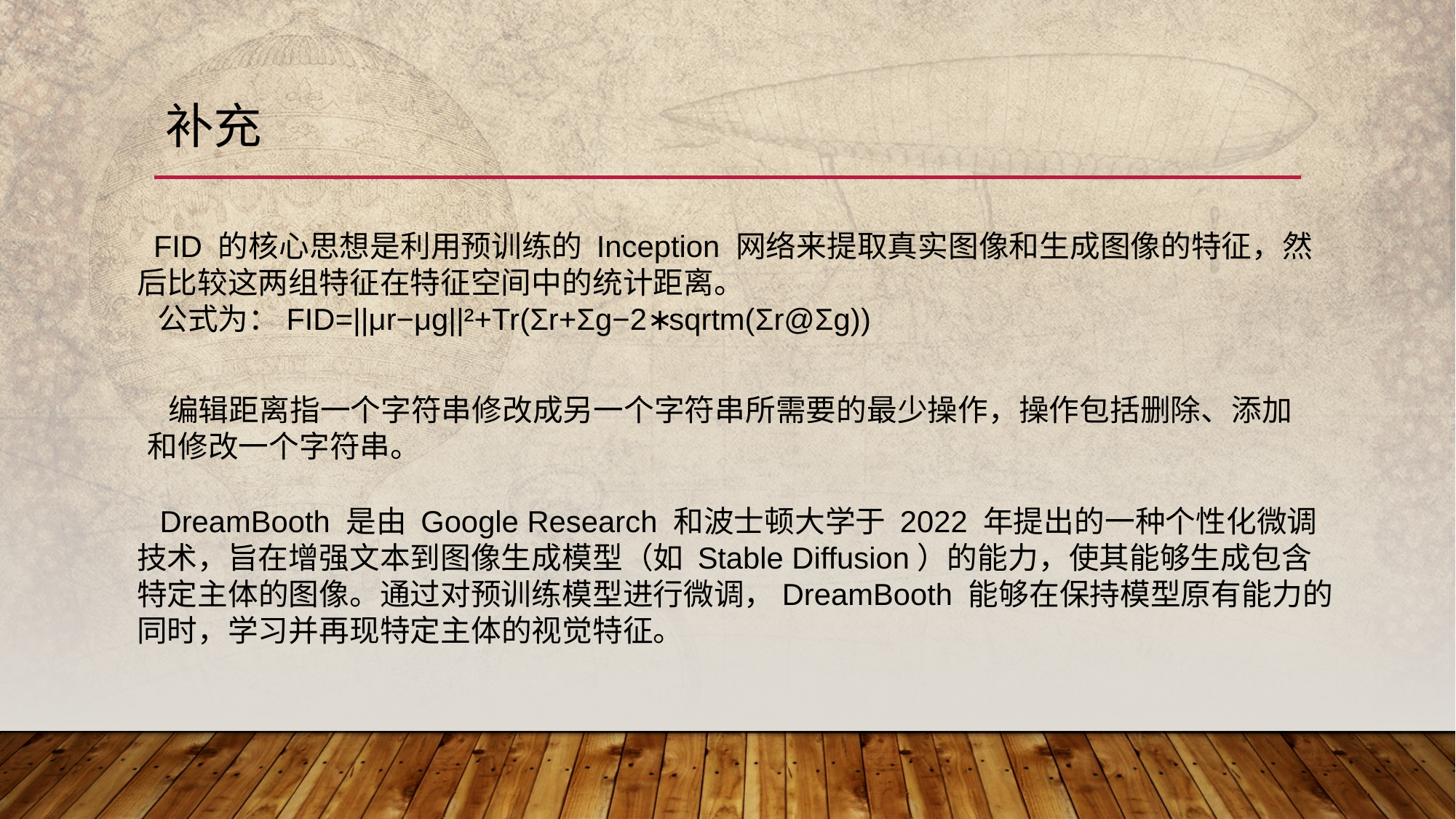

# 补充
  FID 的核心思想是利用预训练的 Inception 网络来提取真实图像和生成图像的特征，然后比较这两组特征在特征空间中的统计距离。
  公式为：FID=||μr−μg||²+Tr(Σr+Σg−2∗sqrtm(Σr@Σg))

  编辑距离指一个字符串修改成另一个字符串所需要的最少操作，操作包括删除、添加和修改一个字符串。
   DreamBooth 是由 Google Research 和波士顿大学于 2022 年提出的一种个性化微调技术，旨在增强文本到图像生成模型（如 Stable Diffusion）的能力，使其能够生成包含特定主体的图像。​通过对预训练模型进行微调，DreamBooth 能够在保持模型原有能力的同时，学习并再现特定主体的视觉特征。